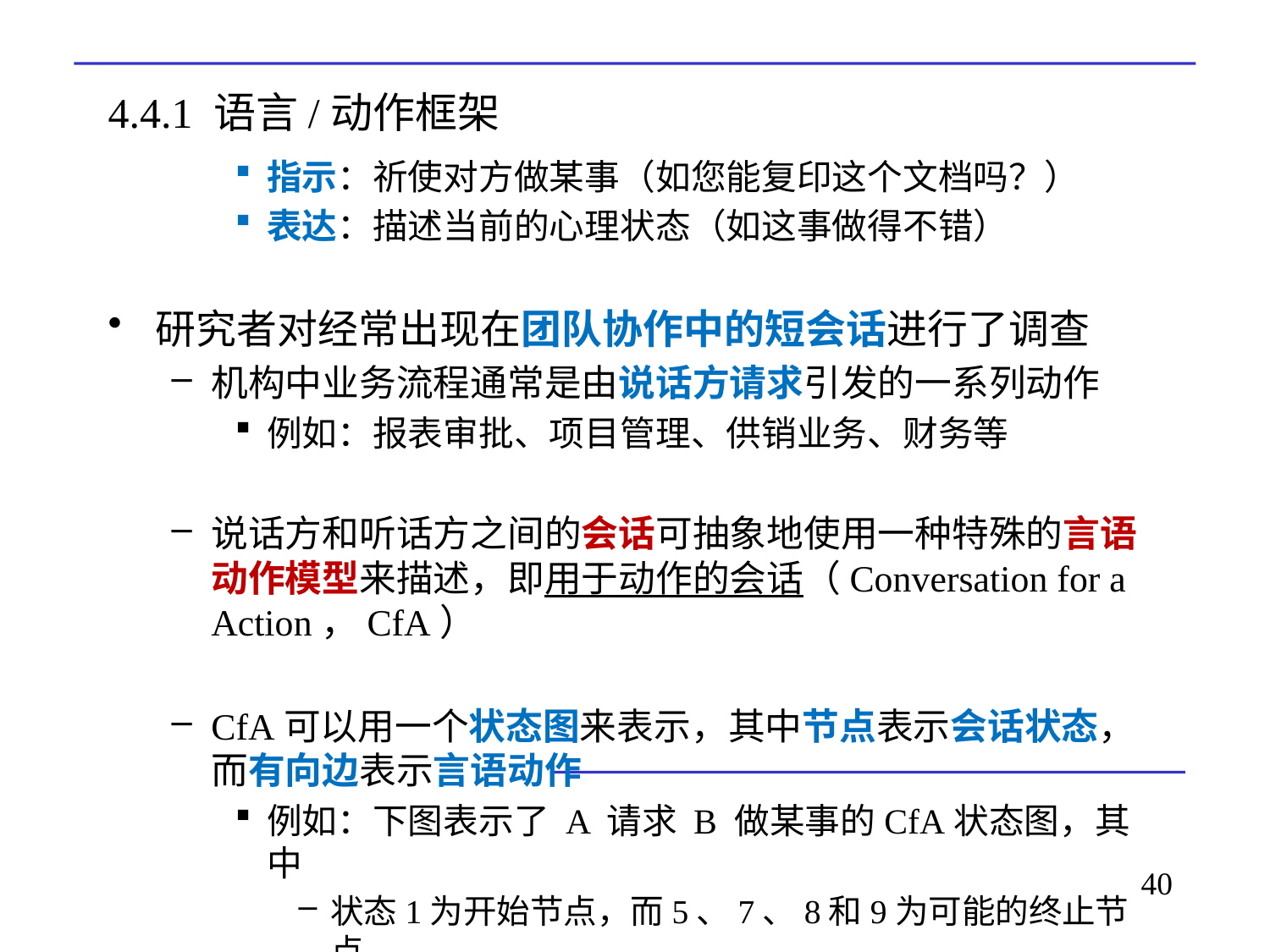

# 4.4.1 语言/动作框架
指示：祈使对方做某事（如您能复印这个文档吗？）
表达：描述当前的心理状态（如这事做得不错）

研究者对经常出现在团队协作中的短会话进行了调查
机构中业务流程通常是由说话方请求引发的一系列动作
例如：报表审批、项目管理、供销业务、财务等

说话方和听话方之间的会话可抽象地使用一种特殊的言语动作模型来描述，即用于动作的会话（Conversation for a Action，CfA）

CfA可以用一个状态图来表示，其中节点表示会话状态，而有向边表示言语动作
例如：下图表示了 A 请求 B 做某事的CfA状态图，其中
状态1为开始节点，而5、7、8和9为可能的终止节点
40